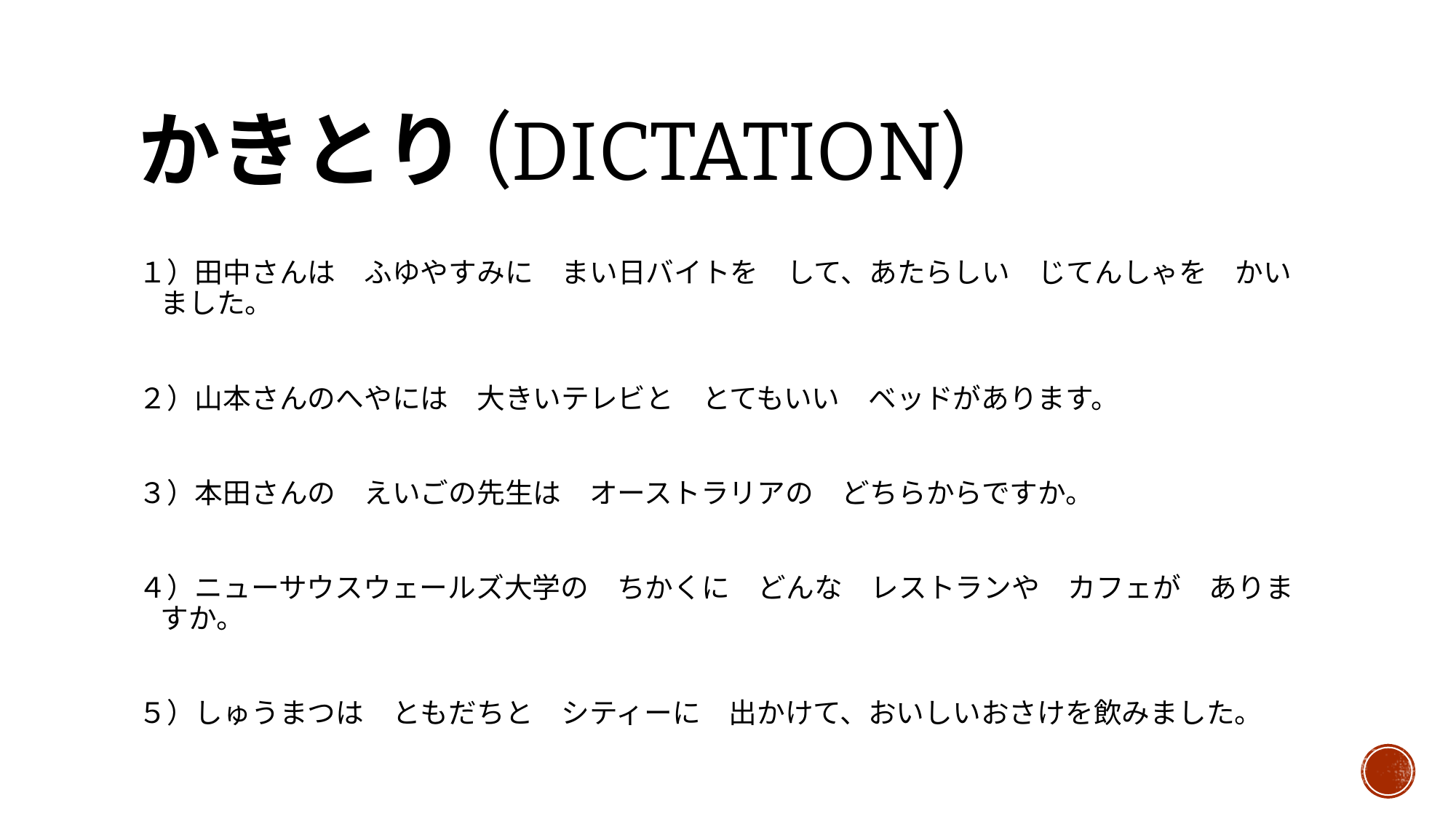

# かきとり(dictation)
１）田中さんは　ふゆやすみに　まい日バイトを　して、あたらしい　じてんしゃを　かいました。

２）山本さんのへやには　大きいテレビと　とてもいい　ベッドがあります。

３）本田さんの　えいごの先生は　オーストラリアの　どちらからですか。

４）ニューサウスウェールズ大学の　ちかくに　どんな　レストランや　カフェが　ありますか。

５）しゅうまつは　ともだちと　シティーに　出かけて、おいしいおさけを飲みました。